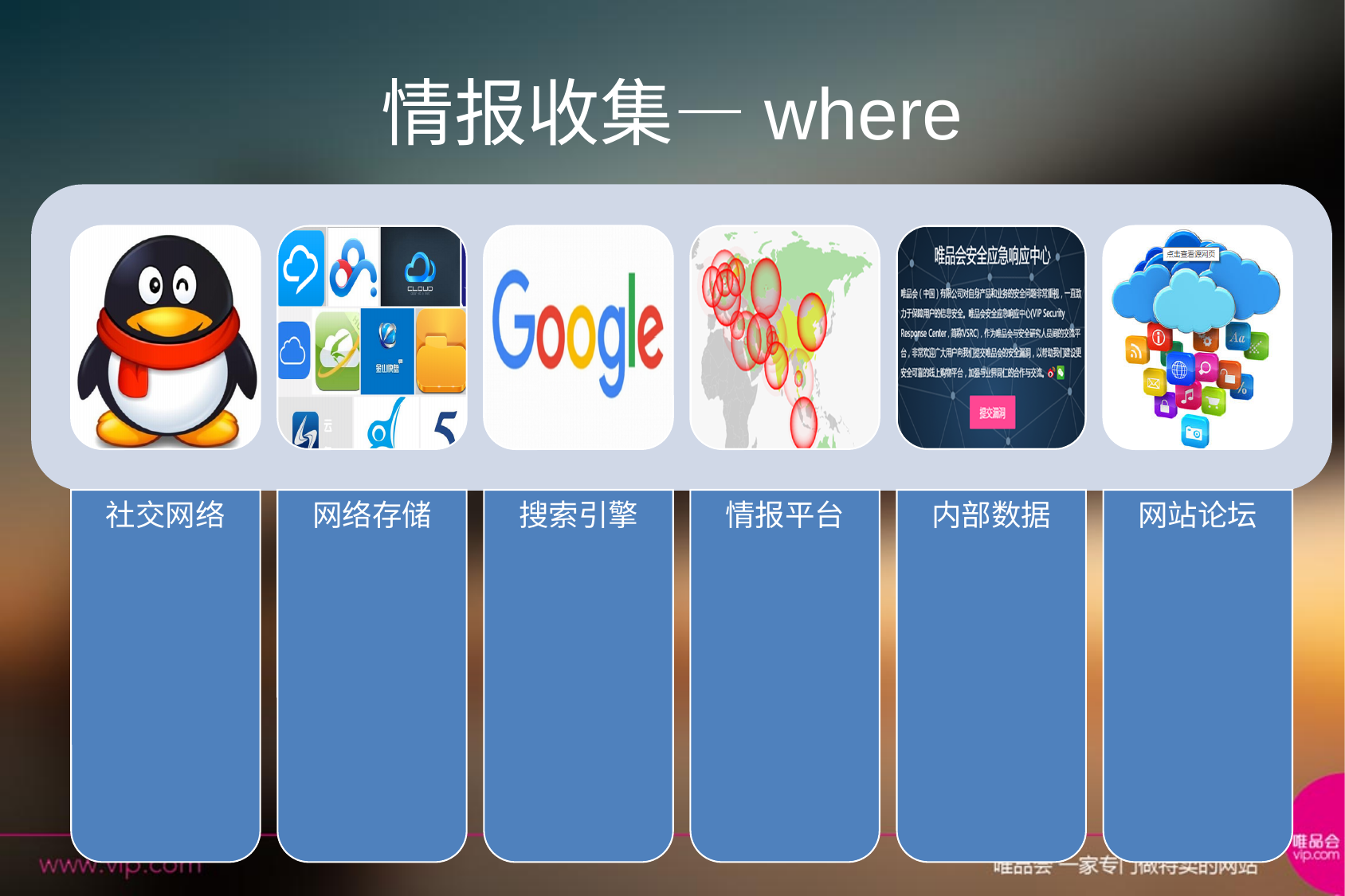

# 情报收集—where
社交网络
内部数据
网站论坛
网络存储
搜索引擎
情报平台